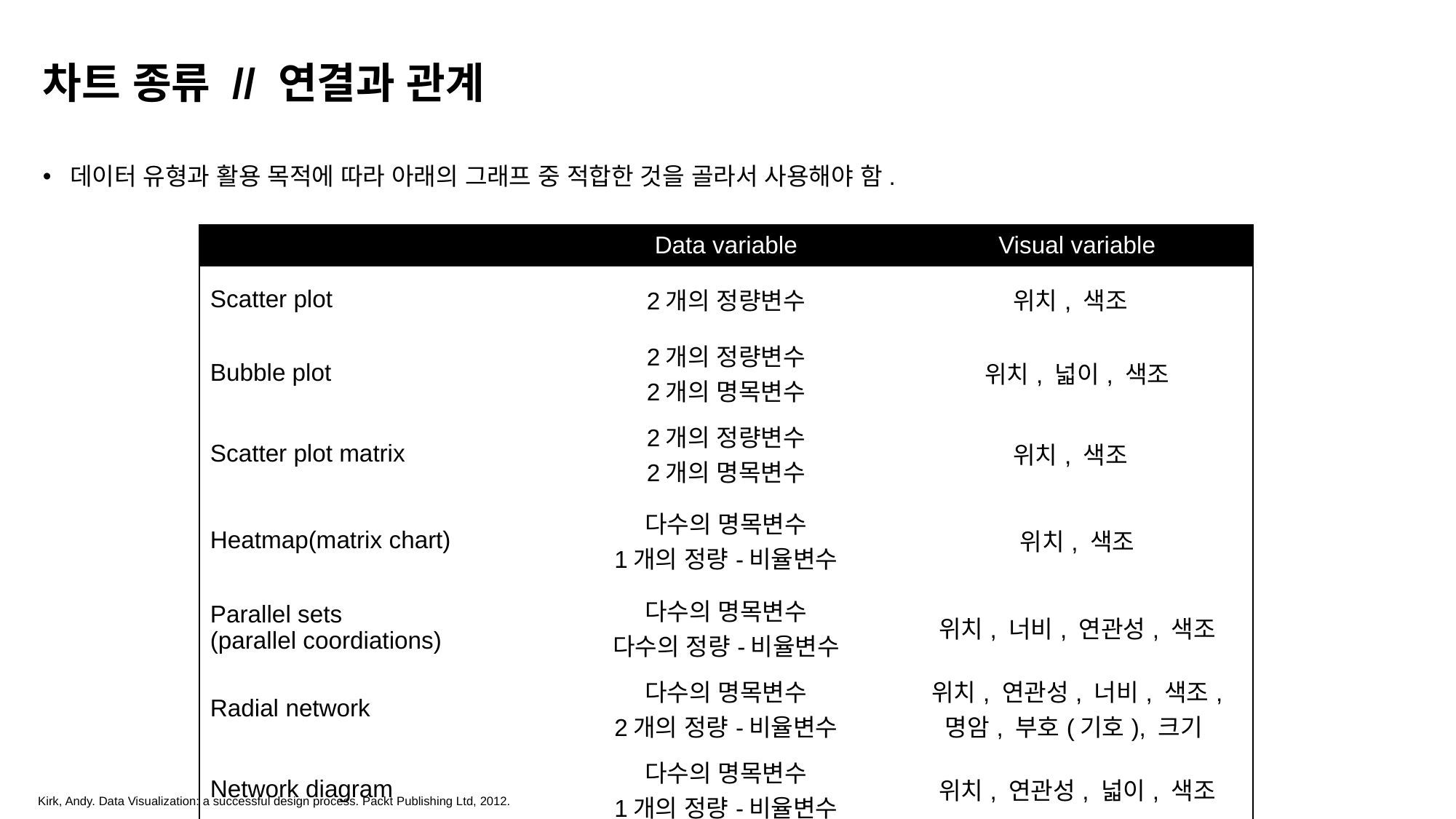

# 차트 종류 // 연결과 관계
데이터 유형과 활용 목적에 따라 아래의 그래프 중 적합한 것을 골라서 사용해야 함.

|  | Data variable | Visual variable |
| --- | --- | --- |
| Scatter plot | 2개의 정량변수 | 위치, 색조 |
| Bubble plot | 2개의 정량변수 2개의 명목변수 | 위치, 넓이, 색조 |
| Scatter plot matrix | 2개의 정량변수 2개의 명목변수 | 위치, 색조 |
| Heatmap(matrix chart) | 다수의 명목변수 1개의 정량-비율변수 | 위치, 색조 |
| Parallel sets (parallel coordiations) | 다수의 명목변수 다수의 정량-비율변수 | 위치, 너비, 연관성, 색조 |
| Radial network | 다수의 명목변수 2개의 정량-비율변수 | 위치, 연관성, 너비, 색조, 명암, 부호(기호), 크기 |
| Network diagram | 다수의 명목변수 1개의 정량-비율변수 | 위치, 연관성, 넓이, 색조 |

Kirk, Andy. Data Visualization: a successful design process. Packt Publishing Ltd, 2012.